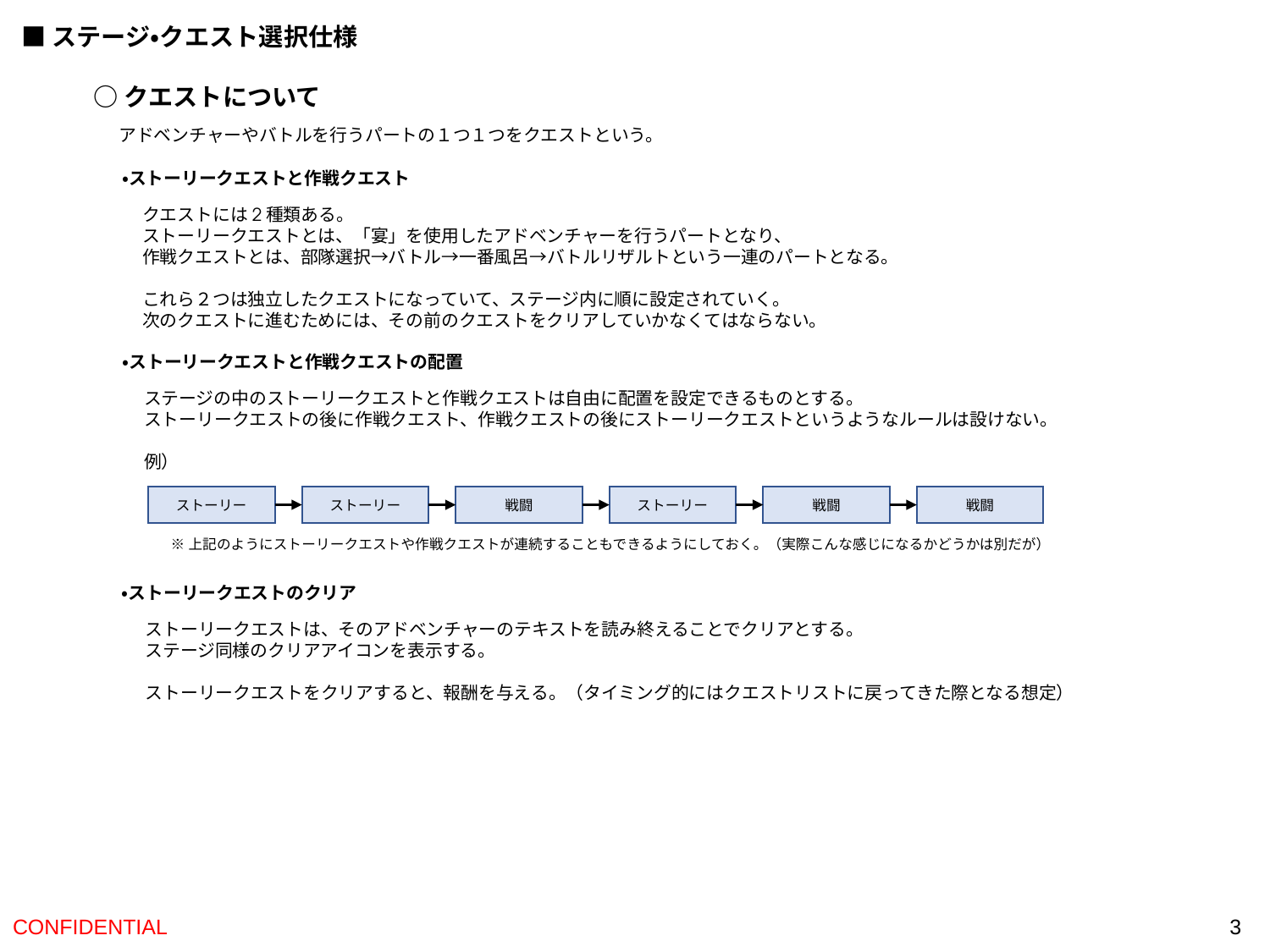

■ステージ・クエスト選択仕様
○クエストについて
アドベンチャーやバトルを行うパートの１つ１つをクエストという。
・ストーリークエストと作戦クエスト
クエストには2種類ある。
ストーリークエストとは、「宴」を使用したアドベンチャーを行うパートとなり、
作戦クエストとは、部隊選択→バトル→一番風呂→バトルリザルトという一連のパートとなる。

これら２つは独立したクエストになっていて、ステージ内に順に設定されていく。
次のクエストに進むためには、その前のクエストをクリアしていかなくてはならない。
・ストーリークエストと作戦クエストの配置
ステージの中のストーリークエストと作戦クエストは自由に配置を設定できるものとする。
ストーリークエストの後に作戦クエスト、作戦クエストの後にストーリークエストというようなルールは設けない。

例）
ストーリー
ストーリー
戦闘
ストーリー
戦闘
戦闘
※上記のようにストーリークエストや作戦クエストが連続することもできるようにしておく。（実際こんな感じになるかどうかは別だが）
・ストーリークエストのクリア
ストーリークエストは、そのアドベンチャーのテキストを読み終えることでクリアとする。
ステージ同様のクリアアイコンを表示する。

ストーリークエストをクリアすると、報酬を与える。（タイミング的にはクエストリストに戻ってきた際となる想定）
3
CONFIDENTIAL